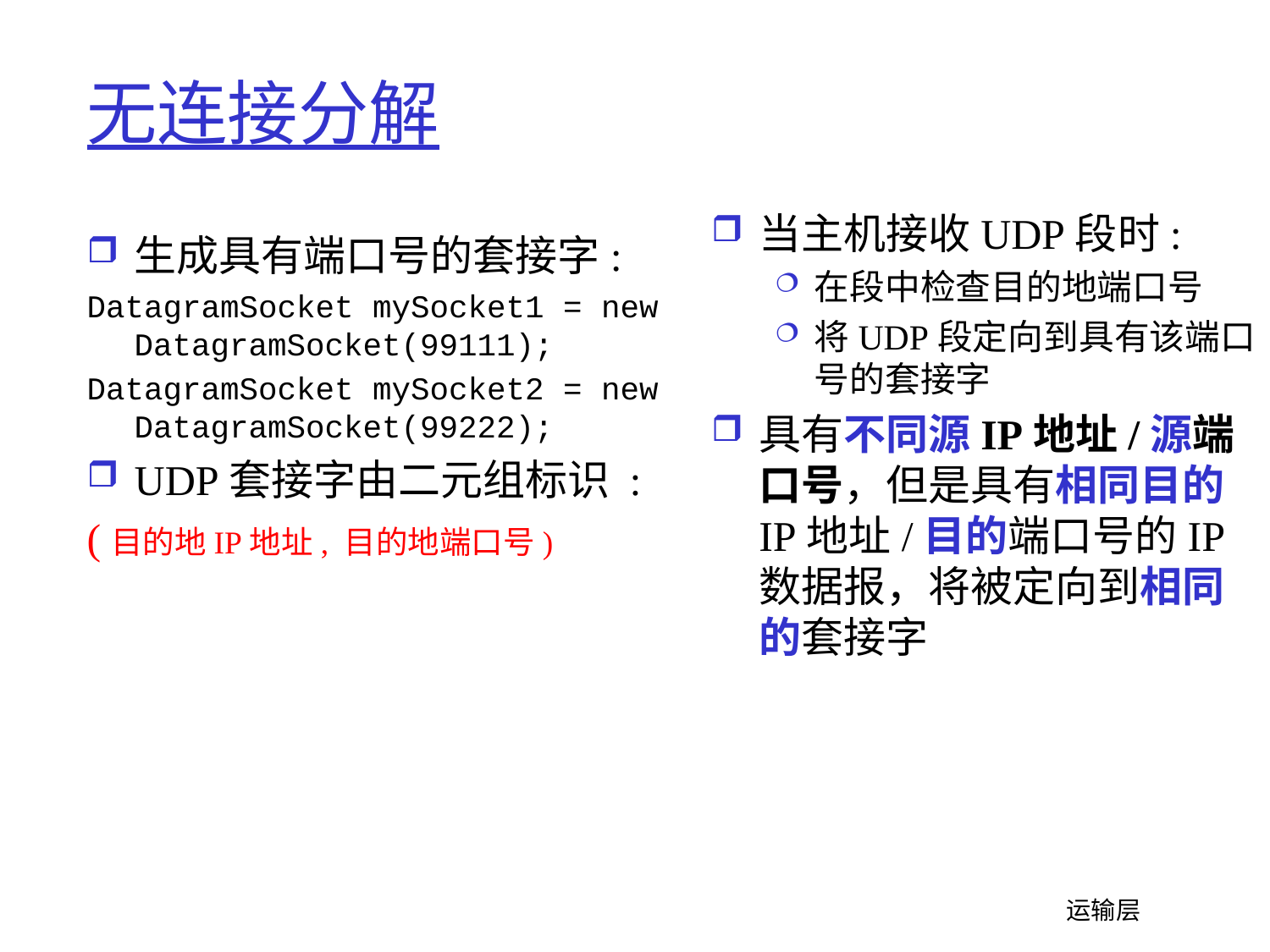

# 无连接分解
当主机接收UDP段时:
在段中检查目的地端口号
将UDP段定向到具有该端口号的套接字
具有不同源IP地址/源端口号，但是具有相同目的IP地址/目的端口号的IP数据报，将被定向到相同的套接字
生成具有端口号的套接字:
DatagramSocket mySocket1 = new DatagramSocket(99111);
DatagramSocket mySocket2 = new DatagramSocket(99222);
UDP套接字由二元组标识 :
(目的地IP地址, 目的地端口号)
 运输层
15